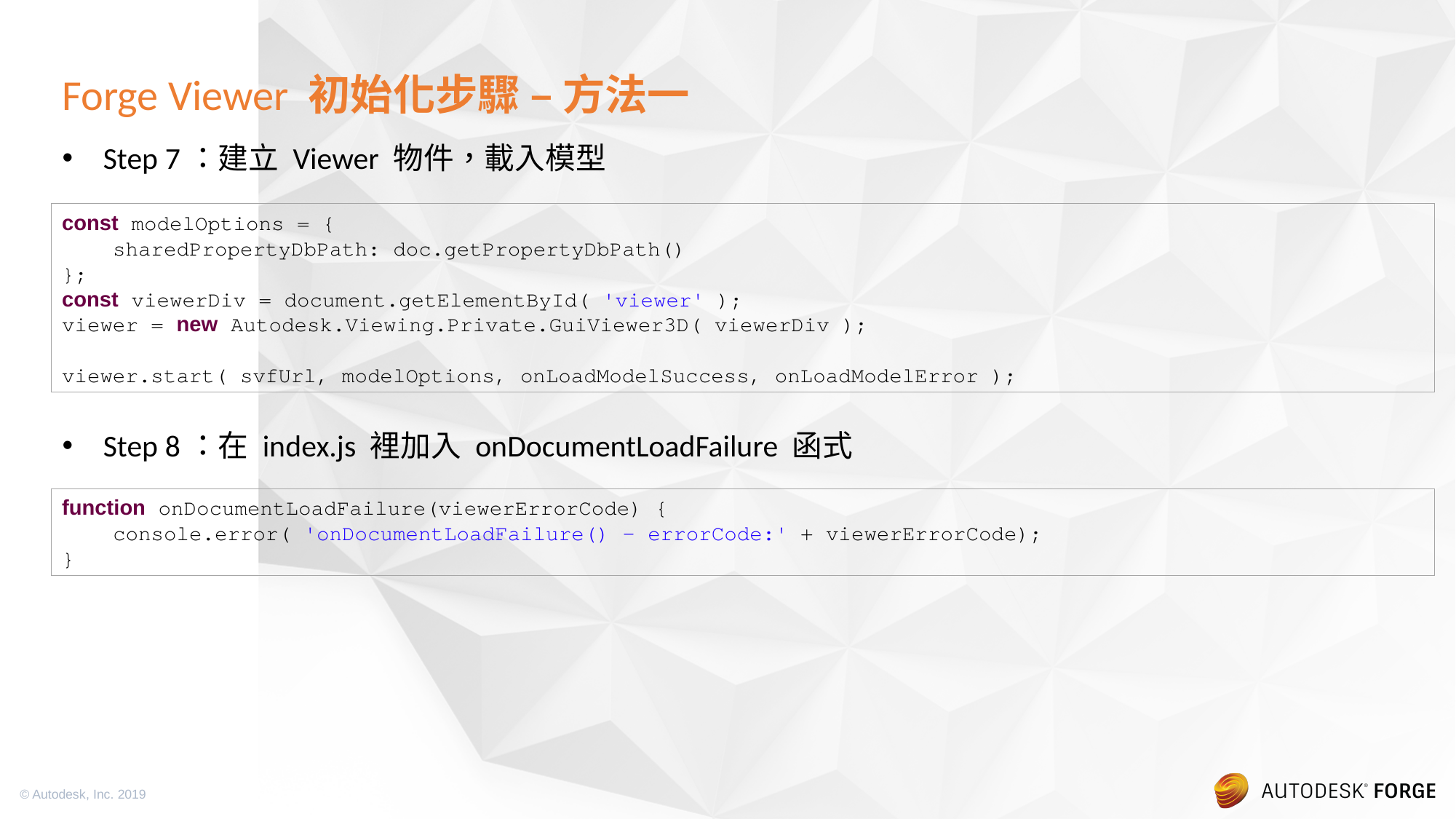

# Forge Viewer 初始化步驟 – 方法一
Step 7：建立 Viewer 物件，載入模型

Step 8：在 index.js 裡加入 onDocumentLoadFailure 函式
const modelOptions = {
    sharedPropertyDbPath: doc.getPropertyDbPath()
};
const viewerDiv = document.getElementById( 'viewer' );
viewer = new Autodesk.Viewing.Private.GuiViewer3D( viewerDiv );

viewer.start( svfUrl, modelOptions, onLoadModelSuccess, onLoadModelError );
function onDocumentLoadFailure(viewerErrorCode) {
    console.error( 'onDocumentLoadFailure() - errorCode:' + viewerErrorCode);
}